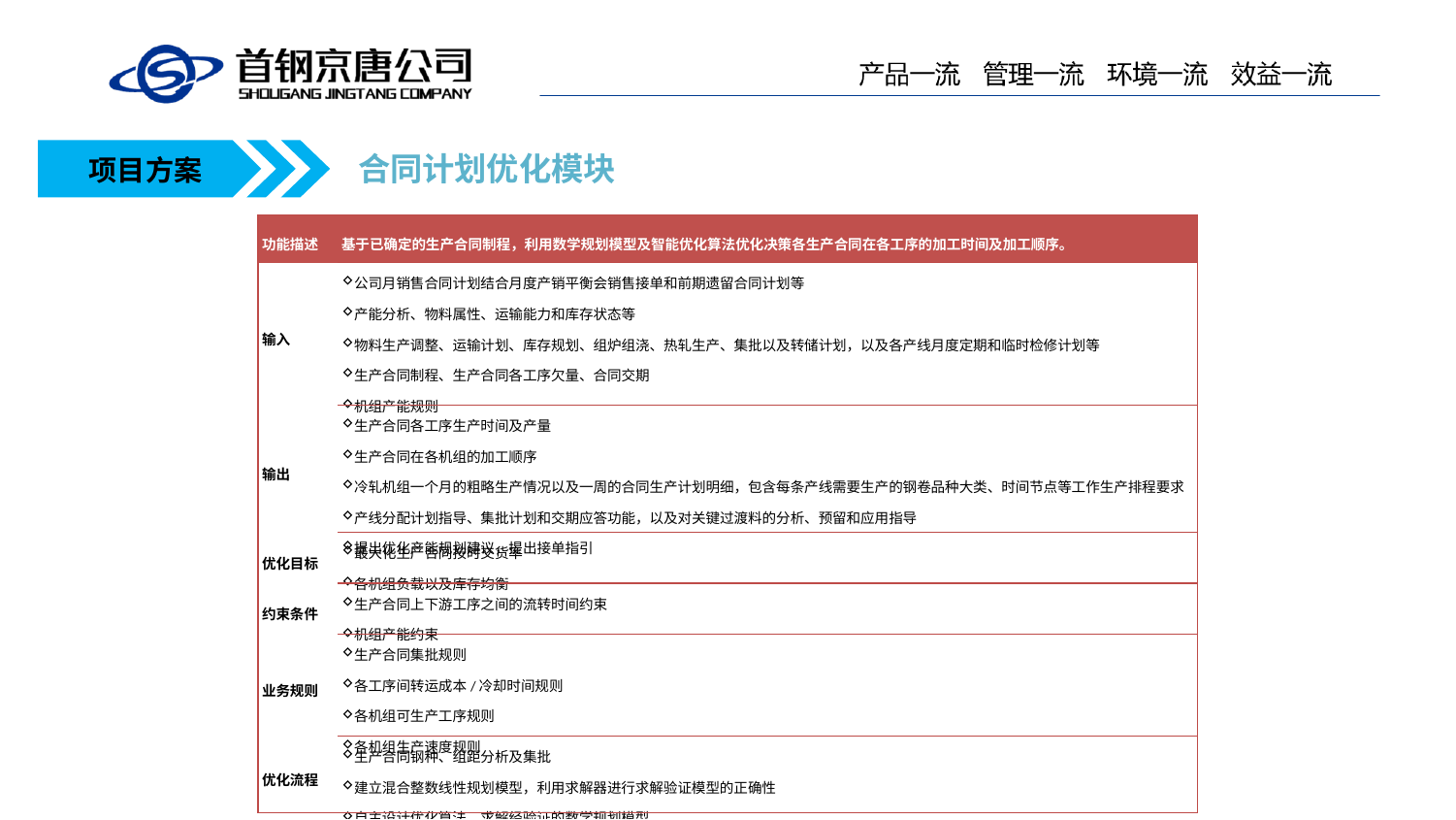

合同计划优化模块
项目方案
| 功能描述 | 基于已确定的生产合同制程，利用数学规划模型及智能优化算法优化决策各生产合同在各工序的加工时间及加工顺序。 |
| --- | --- |
| 输入 | 公司月销售合同计划结合月度产销平衡会销售接单和前期遗留合同计划等 产能分析、物料属性、运输能力和库存状态等 物料生产调整、运输计划、库存规划、组炉组浇、热轧生产、集批以及转储计划，以及各产线月度定期和临时检修计划等 生产合同制程、生产合同各工序欠量、合同交期 机组产能规则 |
| 输出 | 生产合同各工序生产时间及产量 生产合同在各机组的加工顺序 冷轧机组一个月的粗略生产情况以及一周的合同生产计划明细，包含每条产线需要生产的钢卷品种大类、时间节点等工作生产排程要求 产线分配计划指导、集批计划和交期应答功能，以及对关键过渡料的分析、预留和应用指导 提出优化产能规划建议，提出接单指引 |
| 优化目标 | 最大化生产合同按时交货率 各机组负载以及库存均衡 |
| 约束条件 | 生产合同上下游工序之间的流转时间约束 机组产能约束 |
| 业务规则 | 生产合同集批规则 各工序间转运成本/冷却时间规则 各机组可生产工序规则 各机组生产速度规则 |
| 优化流程 | 生产合同钢种、组距分析及集批 建立混合整数线性规划模型，利用求解器进行求解验证模型的正确性 自主设计优化算法，求解经验证的数学规划模型 |